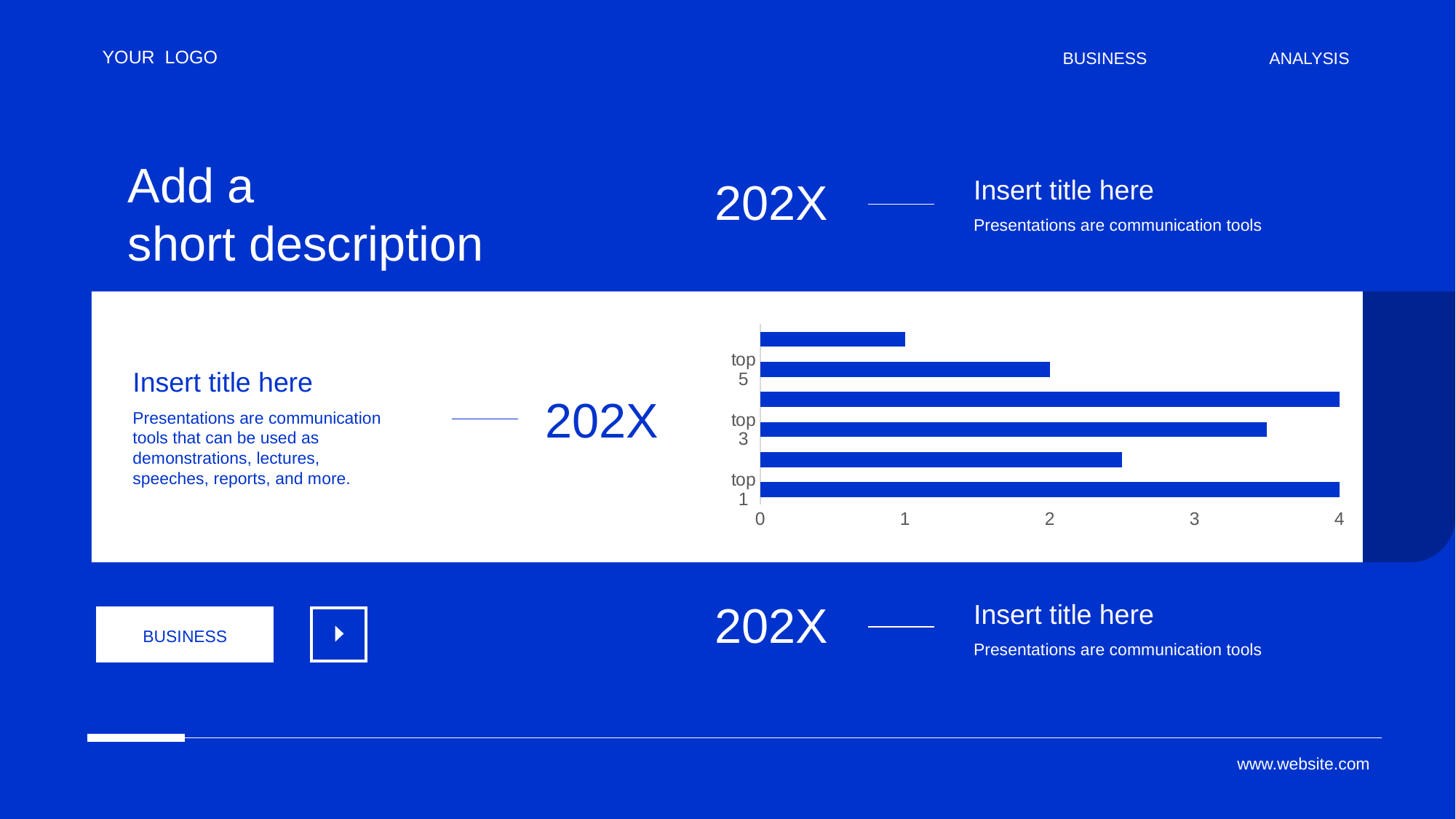

YOUR  LOGO
BUSINESS
ANALYSIS
Add a
short description
202X
Insert title here
Presentations are communication tools

### Chart

| Category | 系列 1 |
|---|---|
| top 1 | 4.3 |
| top 2 | 2.5 |
| top 3 | 3.5 |
| top 4 | 4.5 |
| top 5 | 2.0 |
| top 6 | 1.0 |
Insert title here
Presentations are communication tools that can be used as demonstrations, lectures, speeches, reports, and more.
202X
202X
Insert title here

BUSINESS

Presentations are communication tools
www.website.com